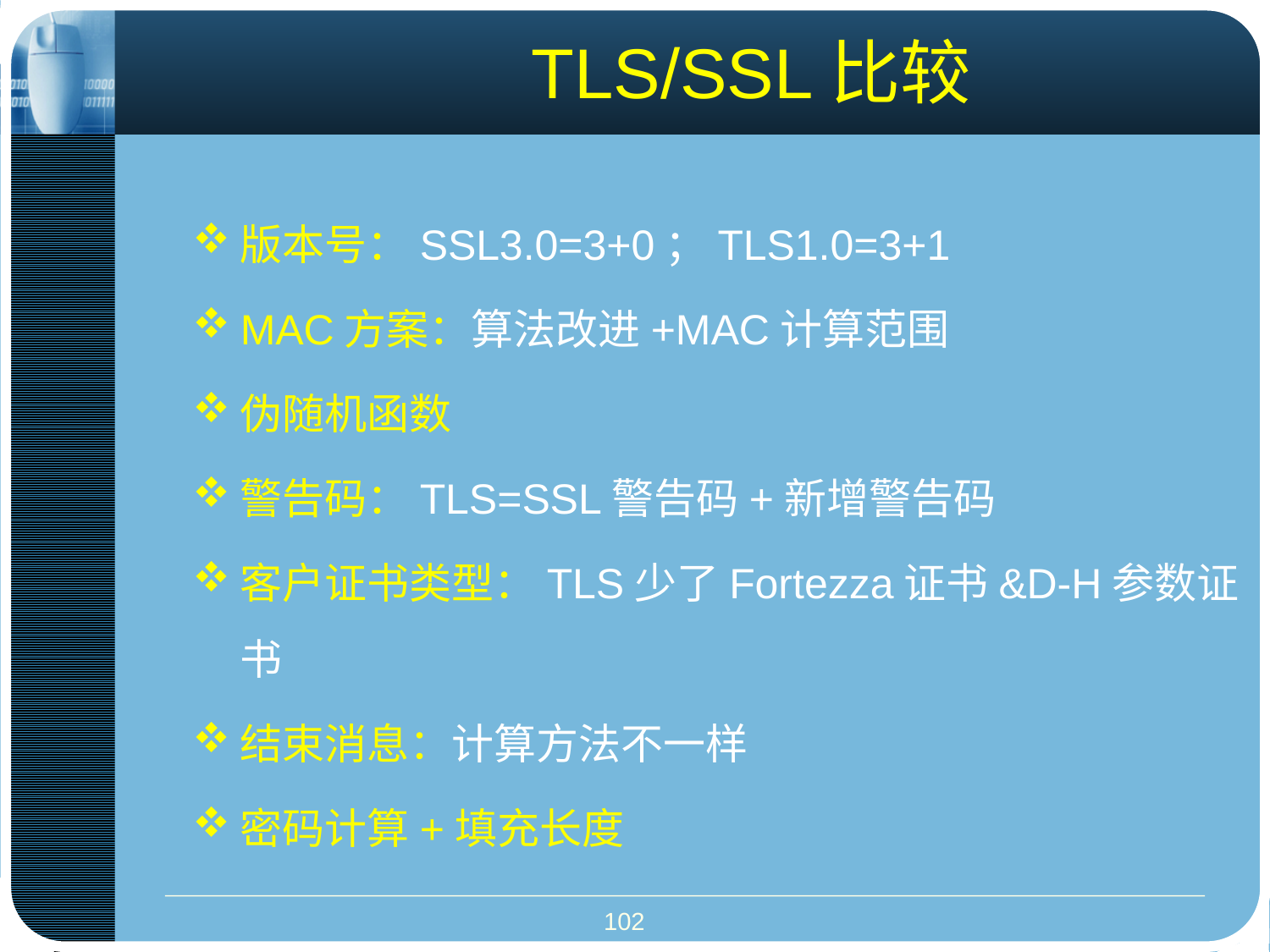

TLS/SSL比较
版本号：SSL3.0=3+0；TLS1.0=3+1
MAC方案：算法改进+MAC计算范围
伪随机函数
警告码：TLS=SSL警告码+新增警告码
客户证书类型：TLS少了Fortezza证书&D-H参数证书
结束消息：计算方法不一样
密码计算+填充长度
102